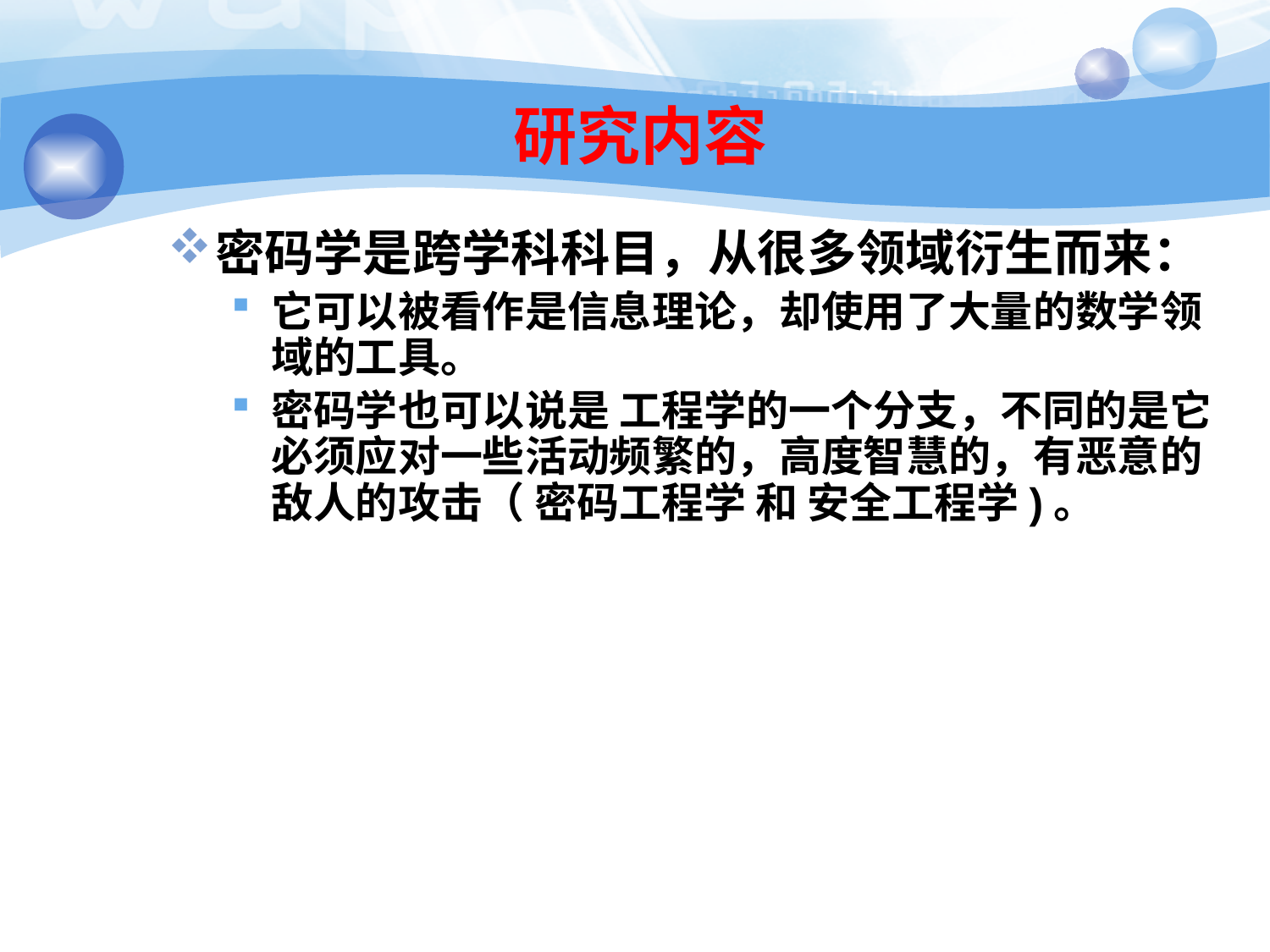

# 研究内容
密码学是跨学科科目，从很多领域衍生而来：
它可以被看作是信息理论，却使用了大量的数学领域的工具。
密码学也可以说是 工程学的一个分支，不同的是它必须应对一些活动频繁的，高度智慧的，有恶意的敌人的攻击（ 密码工程学 和 安全工程学)。